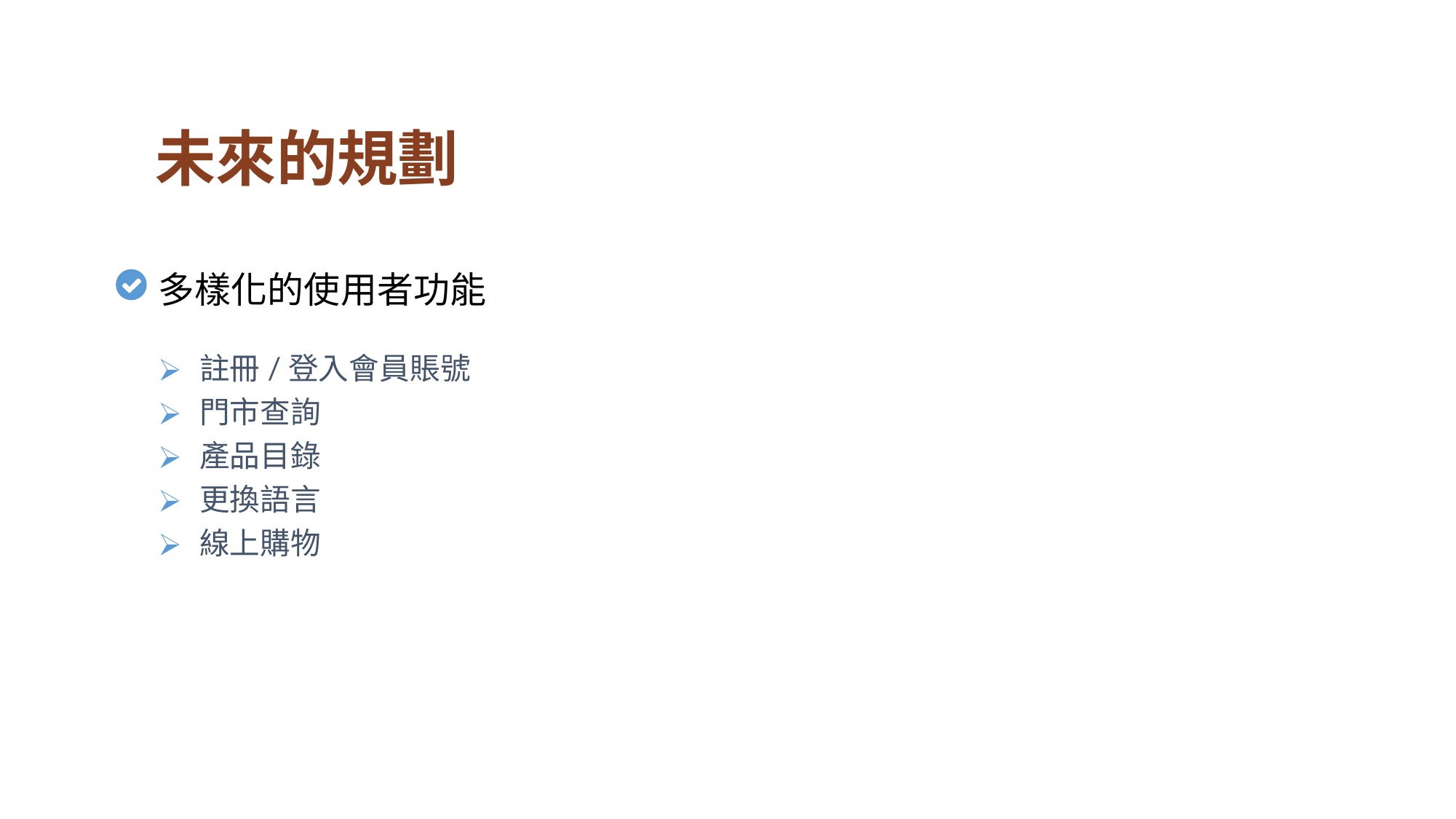

未來的規劃

多樣化的使用者功能

註冊/登入會員賬號
門市查詢
產品目錄
更換語言
線上購物